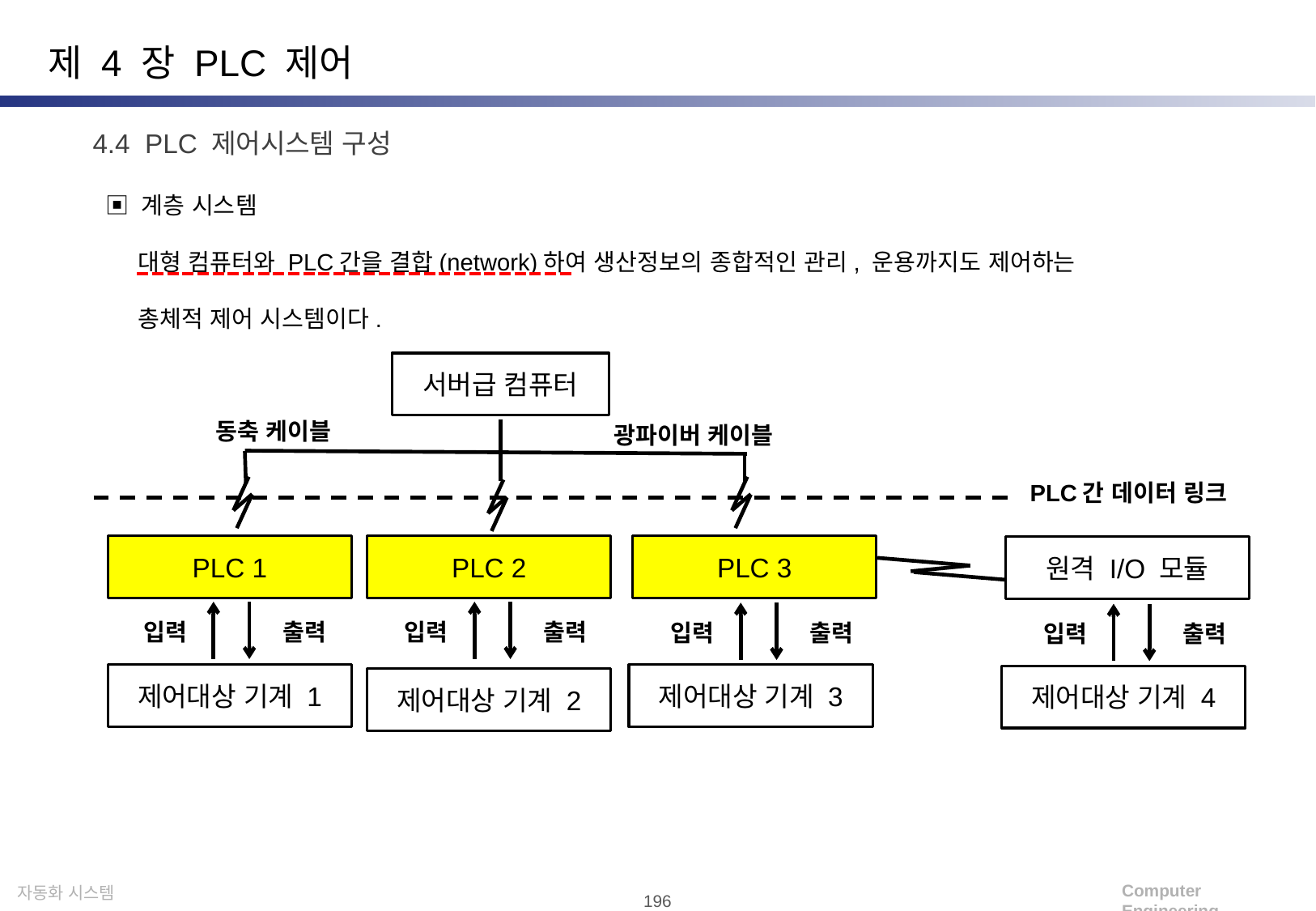

제 4 장 PLC 제어
4.4  PLC 제어시스템 구성
▣ 계층 시스템
    대형 컴퓨터와 PLC간을 결합(network)하여 생산정보의 종합적인 관리, 운용까지도 제어하는
    총체적 제어 시스템이다.
서버급 컴퓨터
동축 케이블
광파이버 케이블
PLC간 데이터 링크
PLC 1
PLC 3
PLC 2
원격 I/O 모듈
입력
출력
입력
출력
입력
출력
입력
출력
제어대상 기계 1
제어대상 기계 3
제어대상 기계 4
제어대상 기계 2